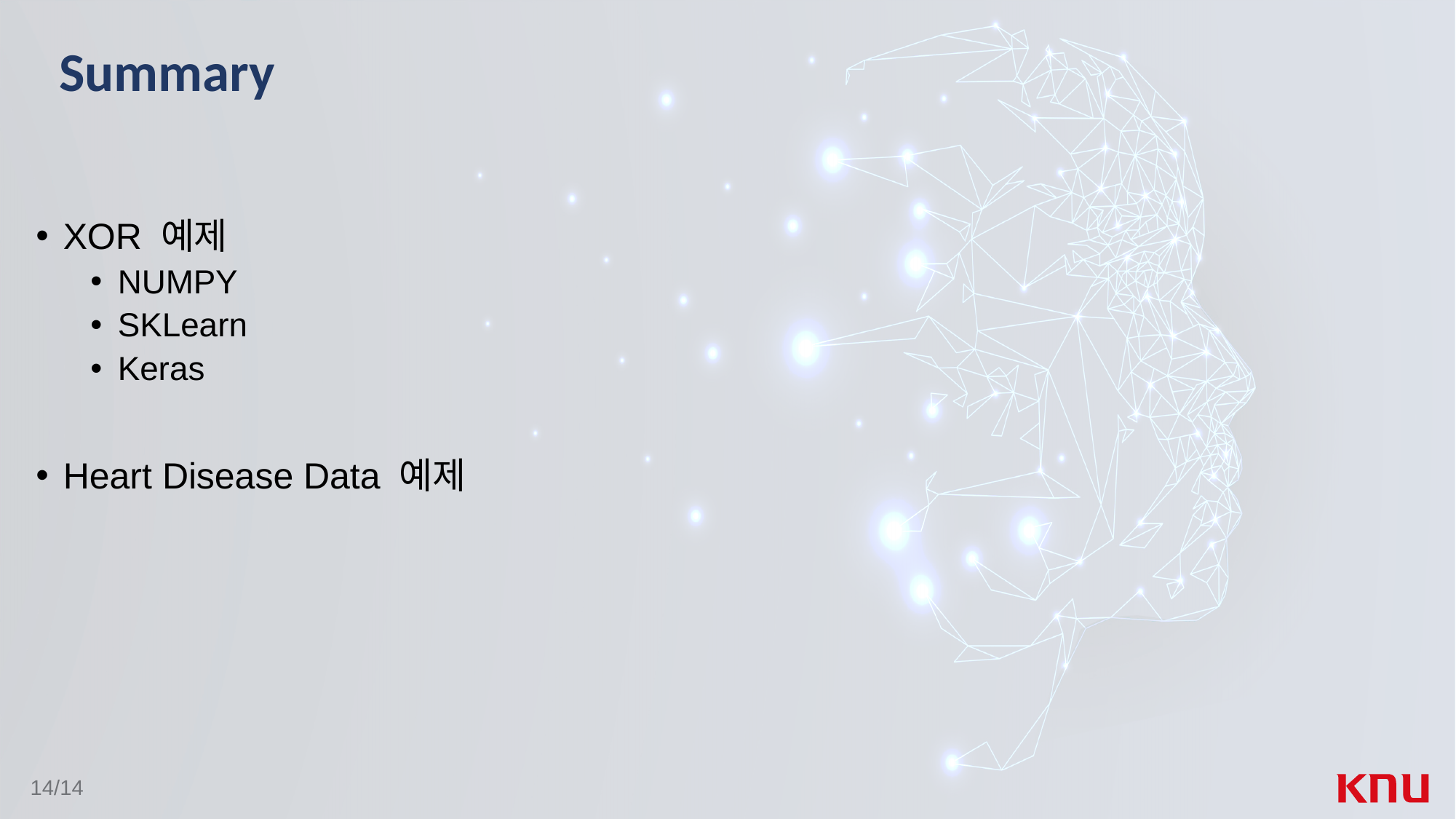

# Summary

XOR 예제
NUMPY
SKLearn
Keras

Heart Disease Data 예제